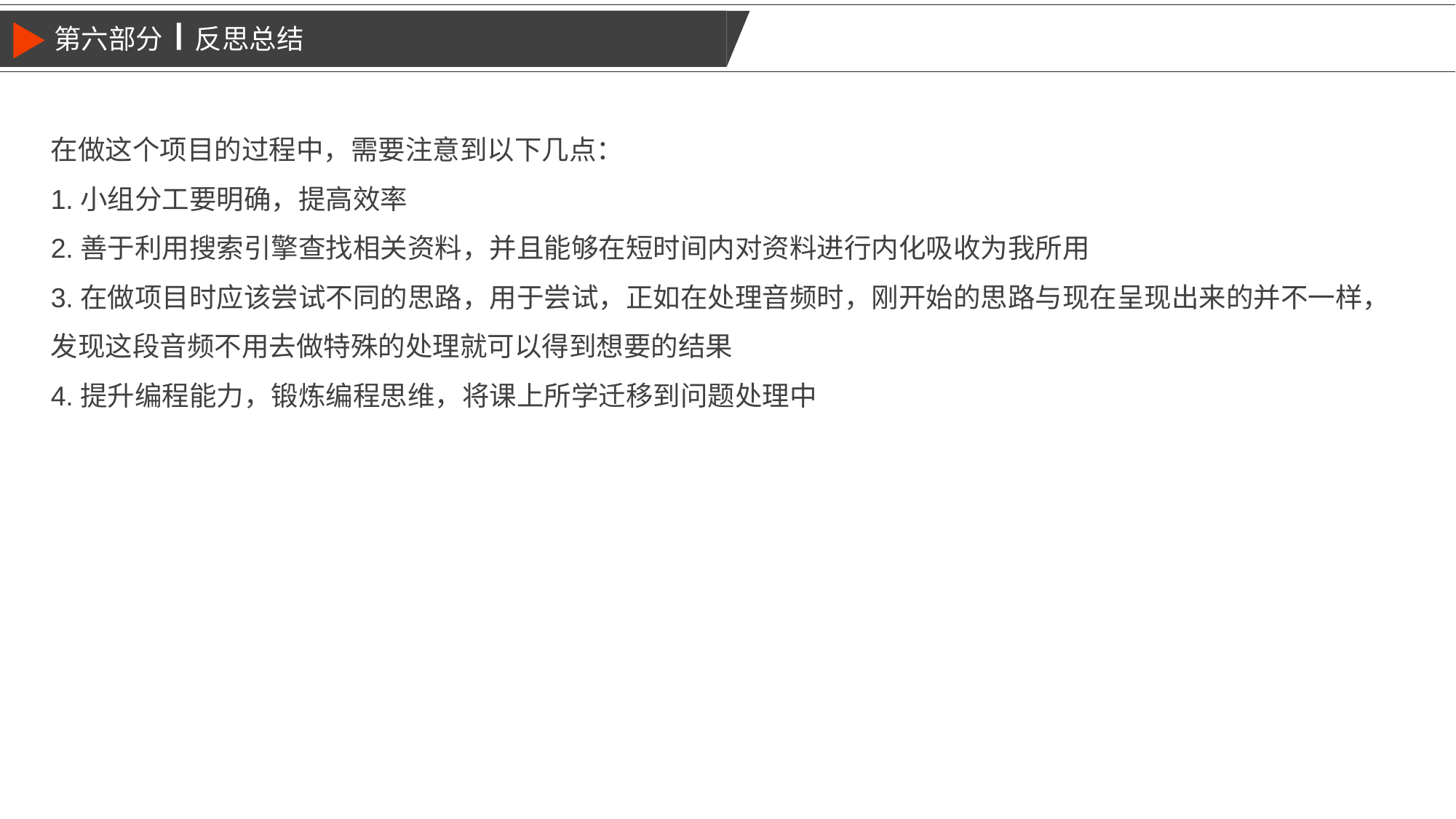

第六部分 | 反思总结

在做这个项目的过程中，需要注意到以下几点：
1.小组分工要明确，提高效率
2.善于利用搜索引擎查找相关资料，并且能够在短时间内对资料进行内化吸收为我所用
3.在做项目时应该尝试不同的思路，用于尝试，正如在处理音频时，刚开始的思路与现在呈现出来的并不一样，发现这段音频不用去做特殊的处理就可以得到想要的结果
4.提升编程能力，锻炼编程思维，将课上所学迁移到问题处理中